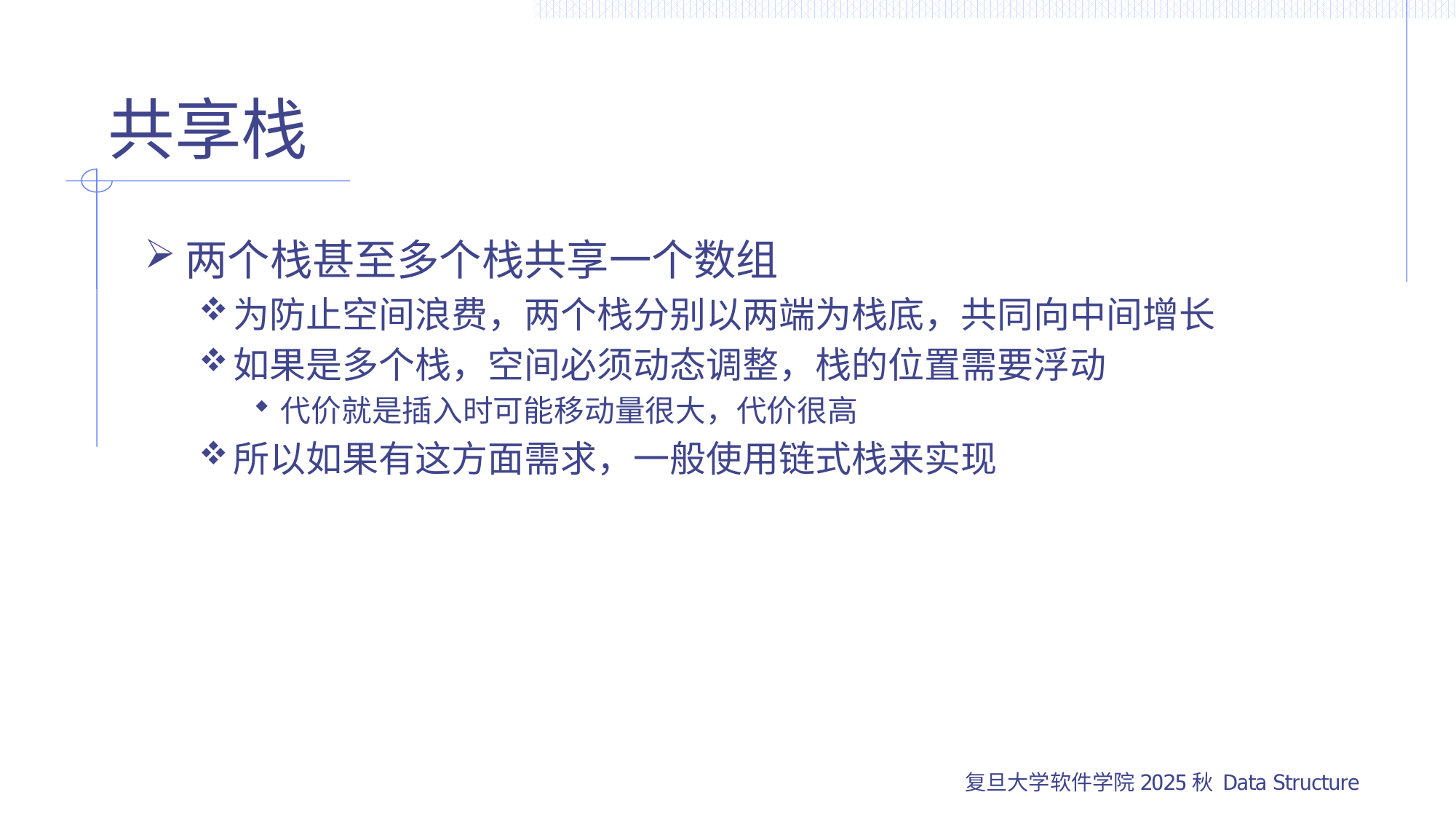

# 共享栈
两个栈甚至多个栈共享一个数组
为防止空间浪费，两个栈分别以两端为栈底，共同向中间增长
如果是多个栈，空间必须动态调整，栈的位置需要浮动
代价就是插入时可能移动量很大，代价很高
所以如果有这方面需求，一般使用链式栈来实现